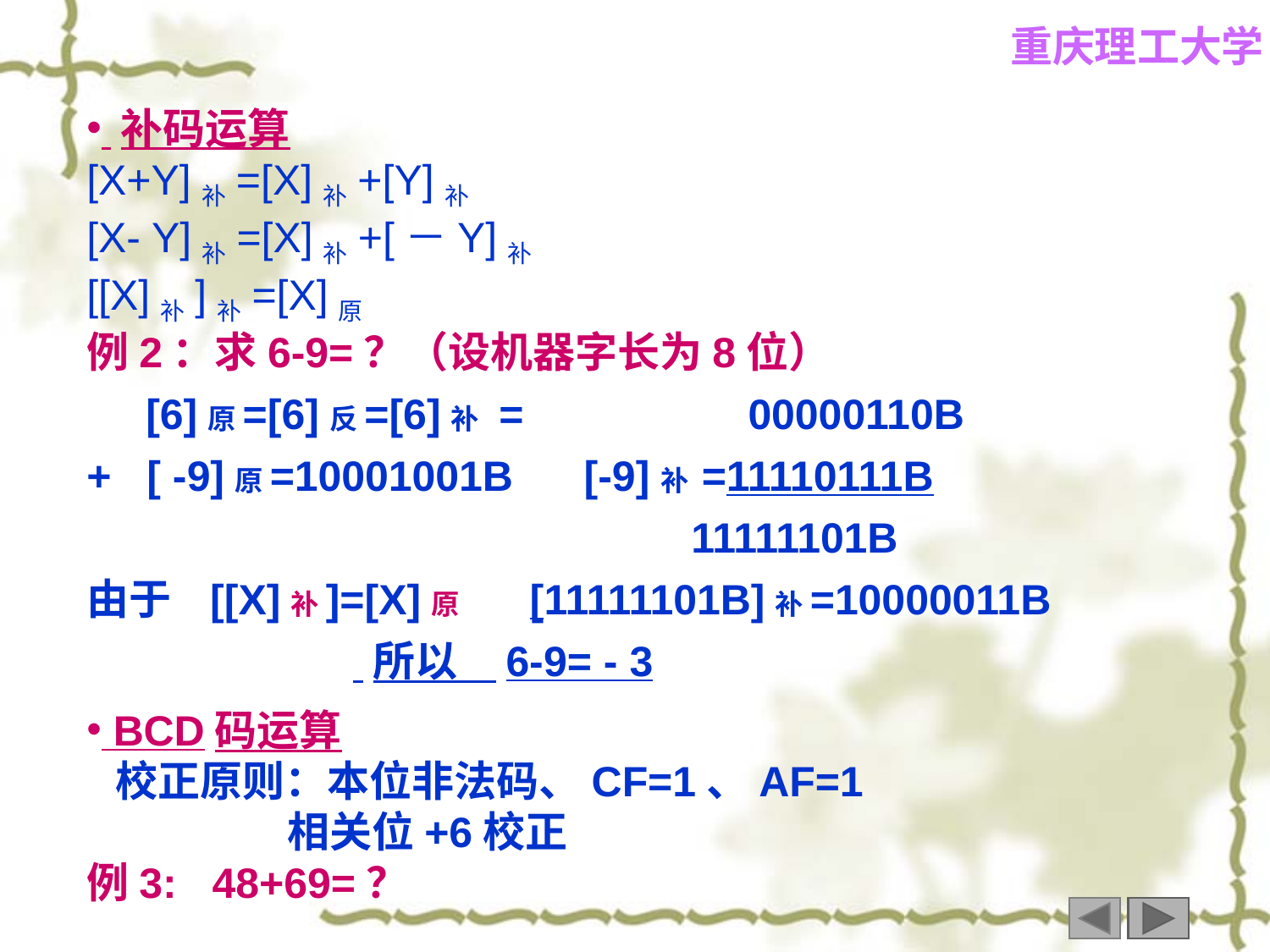

补码运算
[X+Y]补=[X]补+[Y]补
[X- Y]补=[X]补+[－Y]补
[[X]补]补=[X]原
例2：求6-9=？（设机器字长为8位）
     [6]原=[6]反=[6]补 =                   00000110B
+   [ -9]原=10001001B      [-9]补 =11110111B
                                                   11111101B
由于   [[X]补]=[X]原          [11111101B]补=10000011B
                             所以    6-9= - 3
 BCD码运算
  校正原则：本位非法码、CF=1、AF=1
                    相关位+6校正
例3:   48+69=？